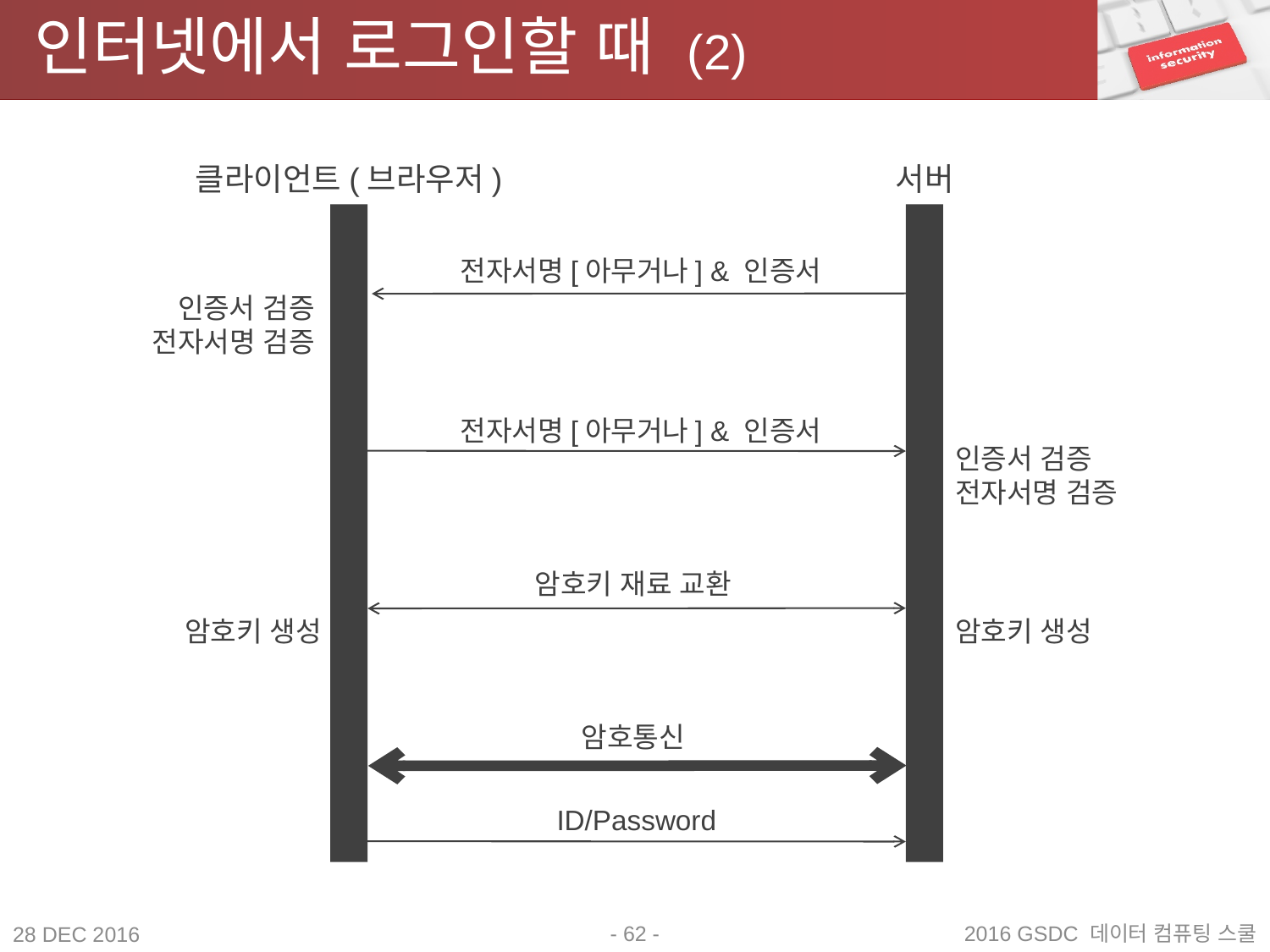

# 인터넷에서 로그인할 때 (2)
클라이언트(브라우저)

서버

전자서명[아무거나] & 인증서
인증서 검증
전자서명 검증
전자서명[아무거나] & 인증서
인증서 검증
전자서명 검증
암호키 재료 교환
암호키 생성
암호키 생성
암호통신
ID/Password
62
2016 GSDC 데이터 컴퓨팅 스쿨
28 DEC 2016